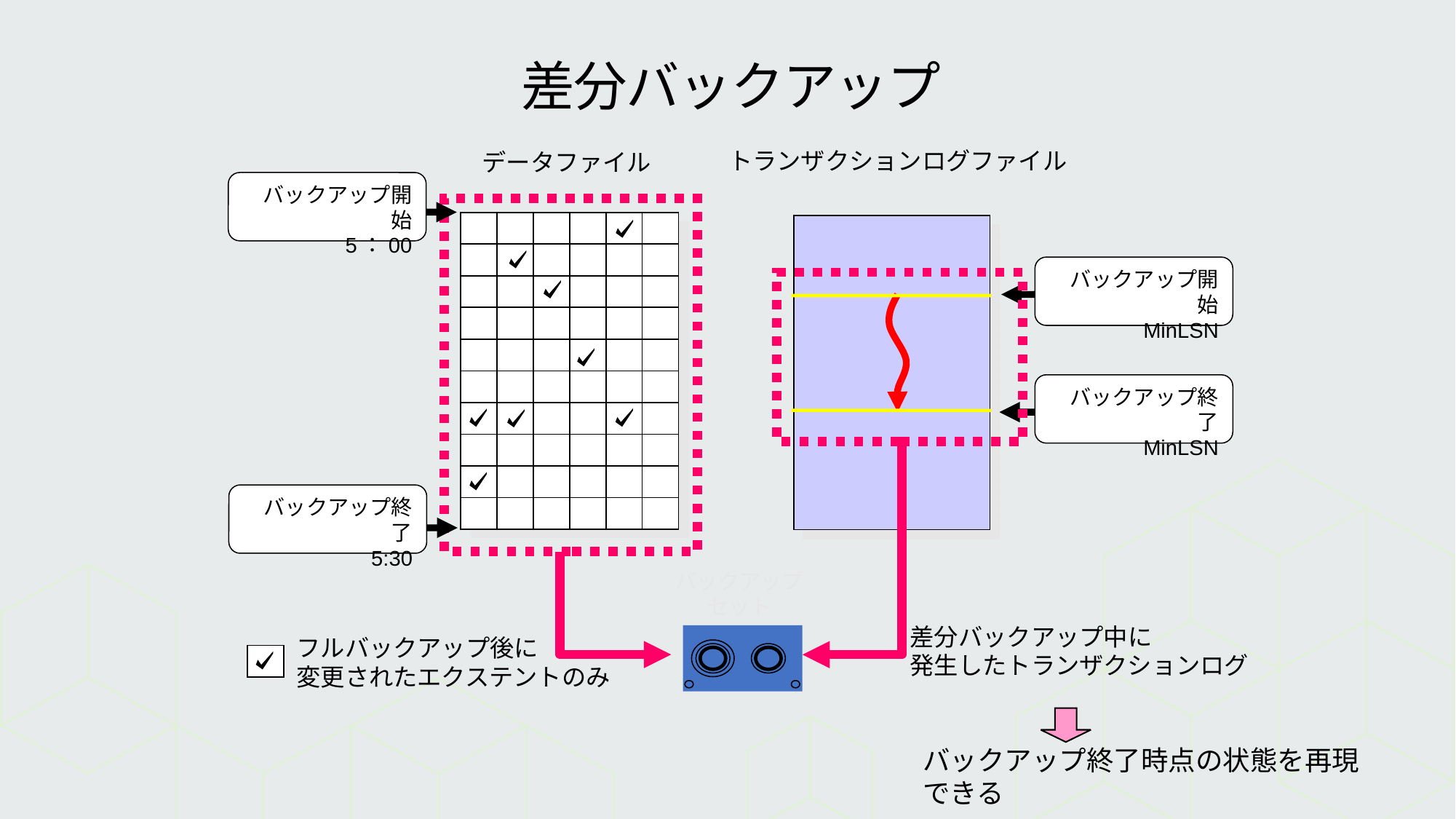

# 差分バックアップ
トランザクションログファイル
データファイル
バックアップ開始
5：00

バックアップ開始
MinLSN

バックアップ終了
MinLSN

バックアップ終了
5:30

フルバックアップ後に
変更されたエクステントのみ

バックアップ
セット
差分バックアップ中に
発生したトランザクションログ

バックアップ終了時点の状態を再現できる